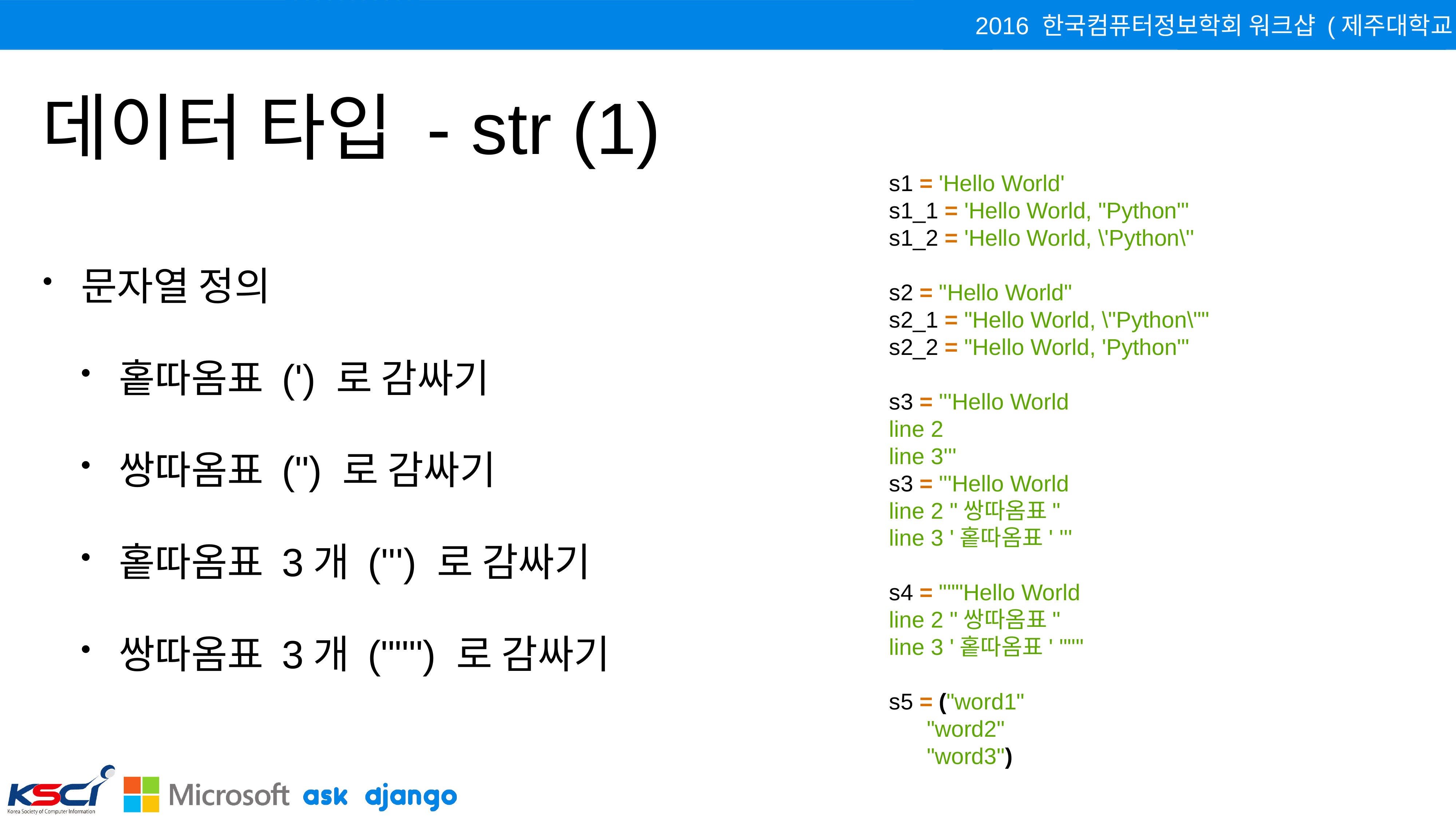

# 데이터 타입 - str (1)
s1 = 'Hello World'
s1_1 = 'Hello World, "Python"'
s1_2 = 'Hello World, \'Python\''

s2 = "Hello World"
s2_1 = "Hello World, \"Python\""
s2_2 = "Hello World, 'Python'"

s3 = '''Hello World
line 2
line 3'''
s3 = '''Hello World
line 2 "쌍따옴표"
line 3 '홑따옴표' '''

s4 = """Hello World
line 2 "쌍따옴표"
line 3 '홑따옴표' """

s5 = ("word1"
      "word2"
      "word3")
문자열 정의
홑따옴표 (') 로 감싸기
쌍따옴표 (") 로 감싸기
홑따옴표 3개 (''') 로 감싸기
쌍따옴표 3개 (""") 로 감싸기